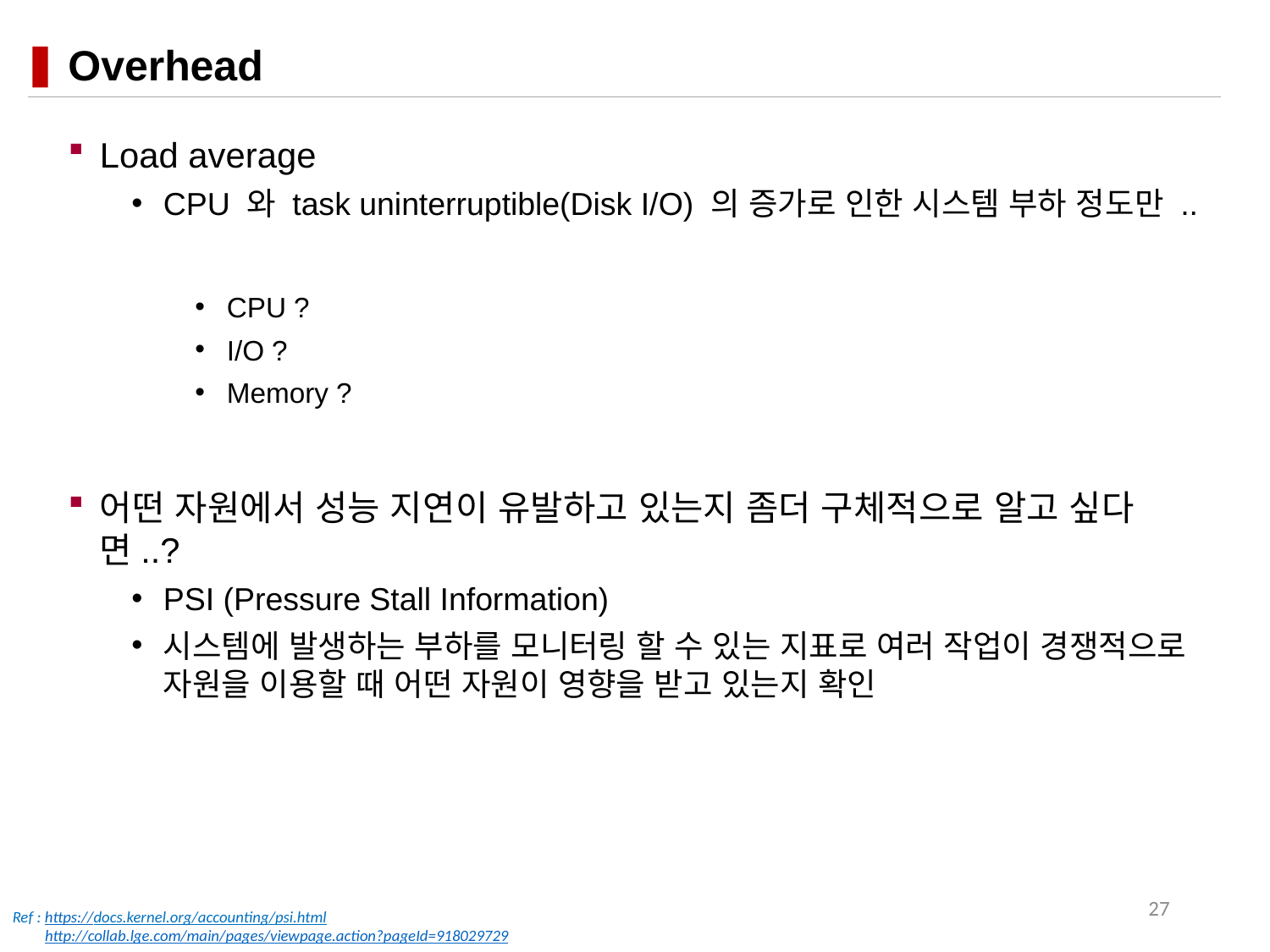

# Overhead
Load average
CPU 와 task uninterruptible(Disk I/O) 의 증가로 인한 시스템 부하 정도만 ..

CPU ?
I/O ?
Memory ?

어떤 자원에서 성능 지연이 유발하고 있는지 좀더 구체적으로 알고 싶다면..?
PSI (Pressure Stall Information)
시스템에 발생하는 부하를 모니터링 할 수 있는 지표로 여러 작업이 경쟁적으로 자원을 이용할 때 어떤 자원이 영향을 받고 있는지 확인

27
Ref : https://docs.kernel.org/accounting/psi.html
  http://collab.lge.com/main/pages/viewpage.action?pageId=918029729